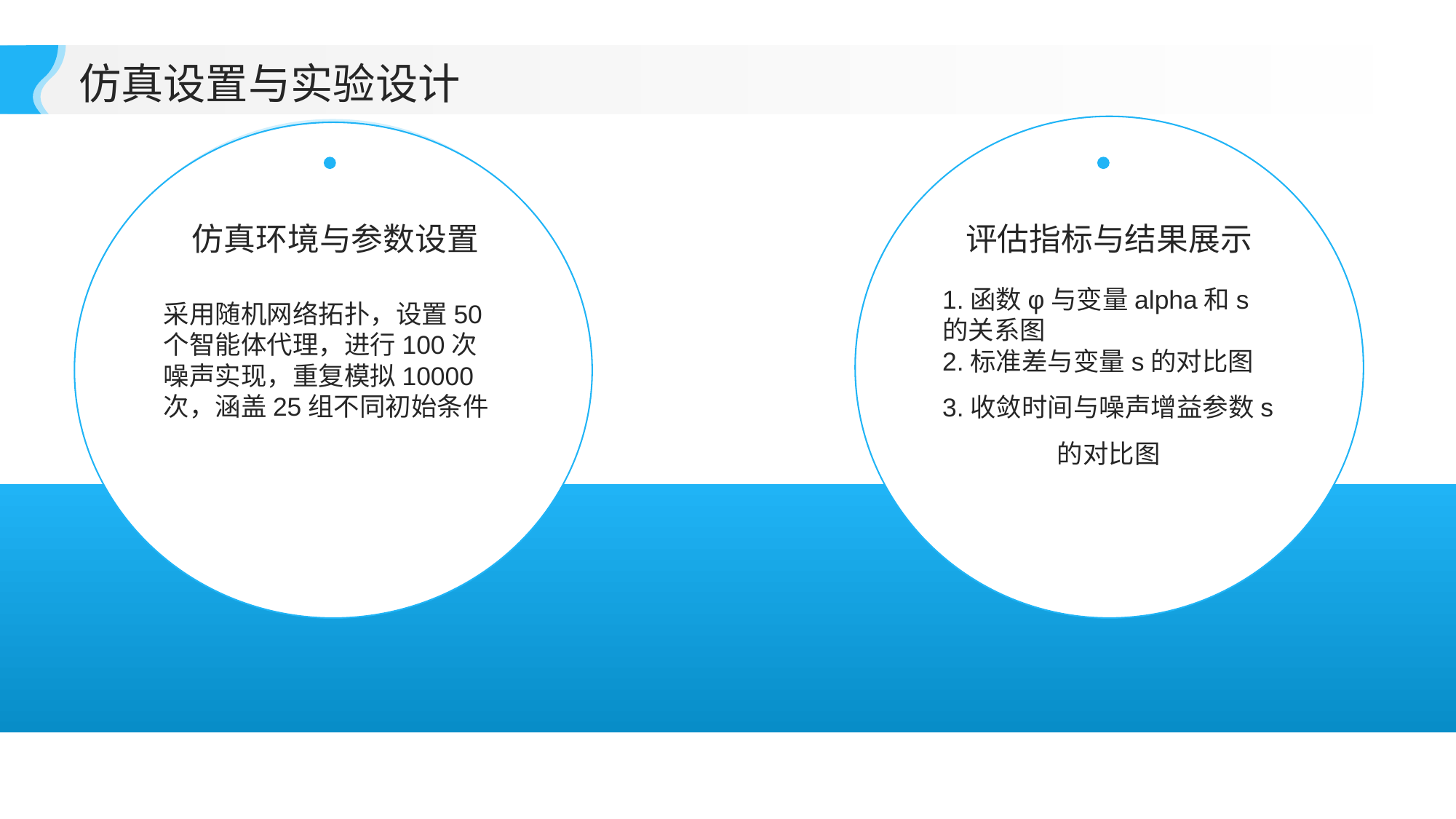

仿真设置与实验设计

仿真环境与参数设置
评估指标与结果展示
1.函数φ与变量alpha和s的关系图
2.标准差与变量s的对比图
3.收敛时间与噪声增益参数s的对比图
采用随机网络拓扑，设置50个智能体代理，进行100次噪声实现，重复模拟10000次，涵盖25组不同初始条件